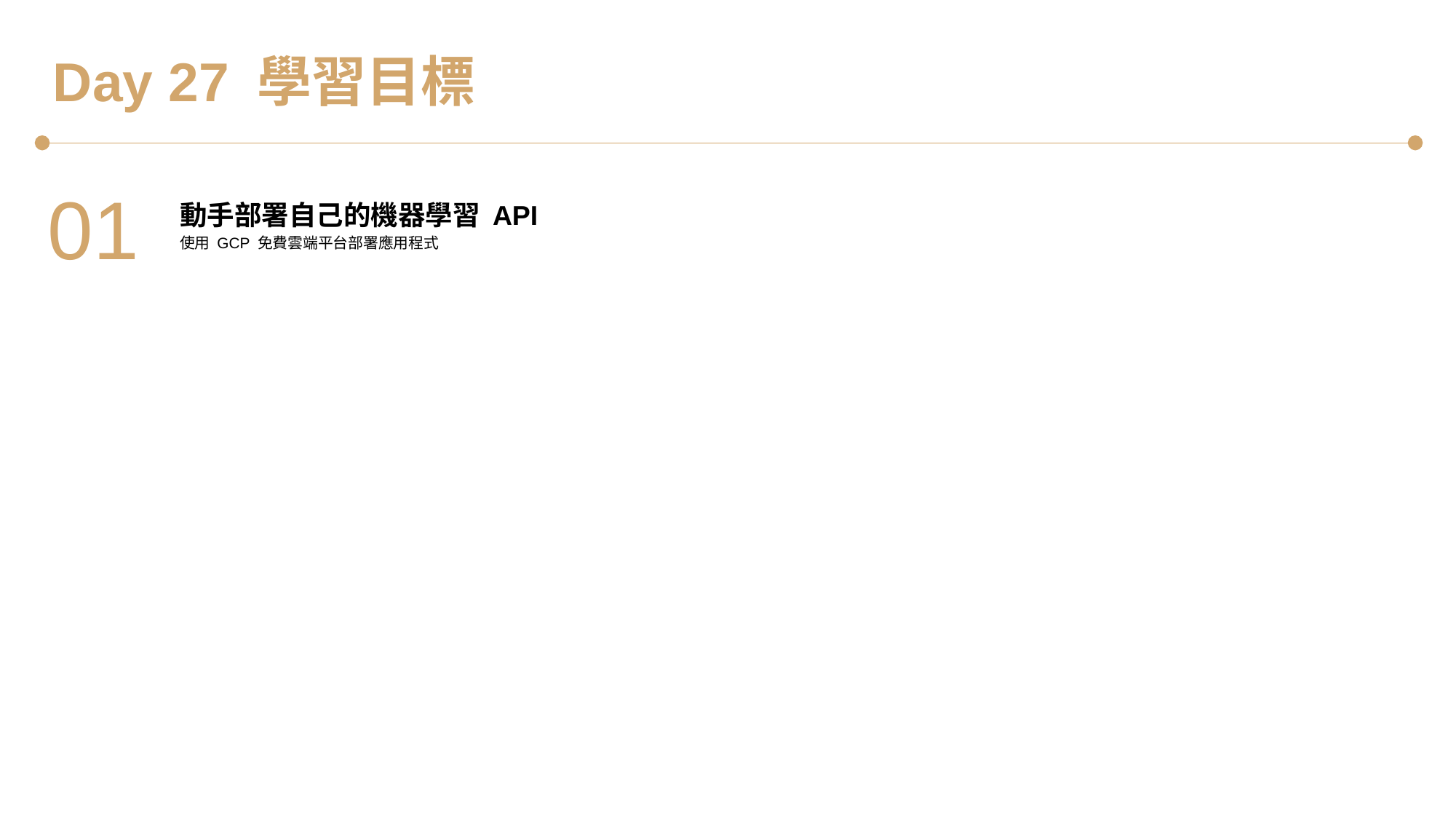

Day 27 學習目標
01
動手部署自己的機器學習 API
使用 GCP 免費雲端平台部署應用程式